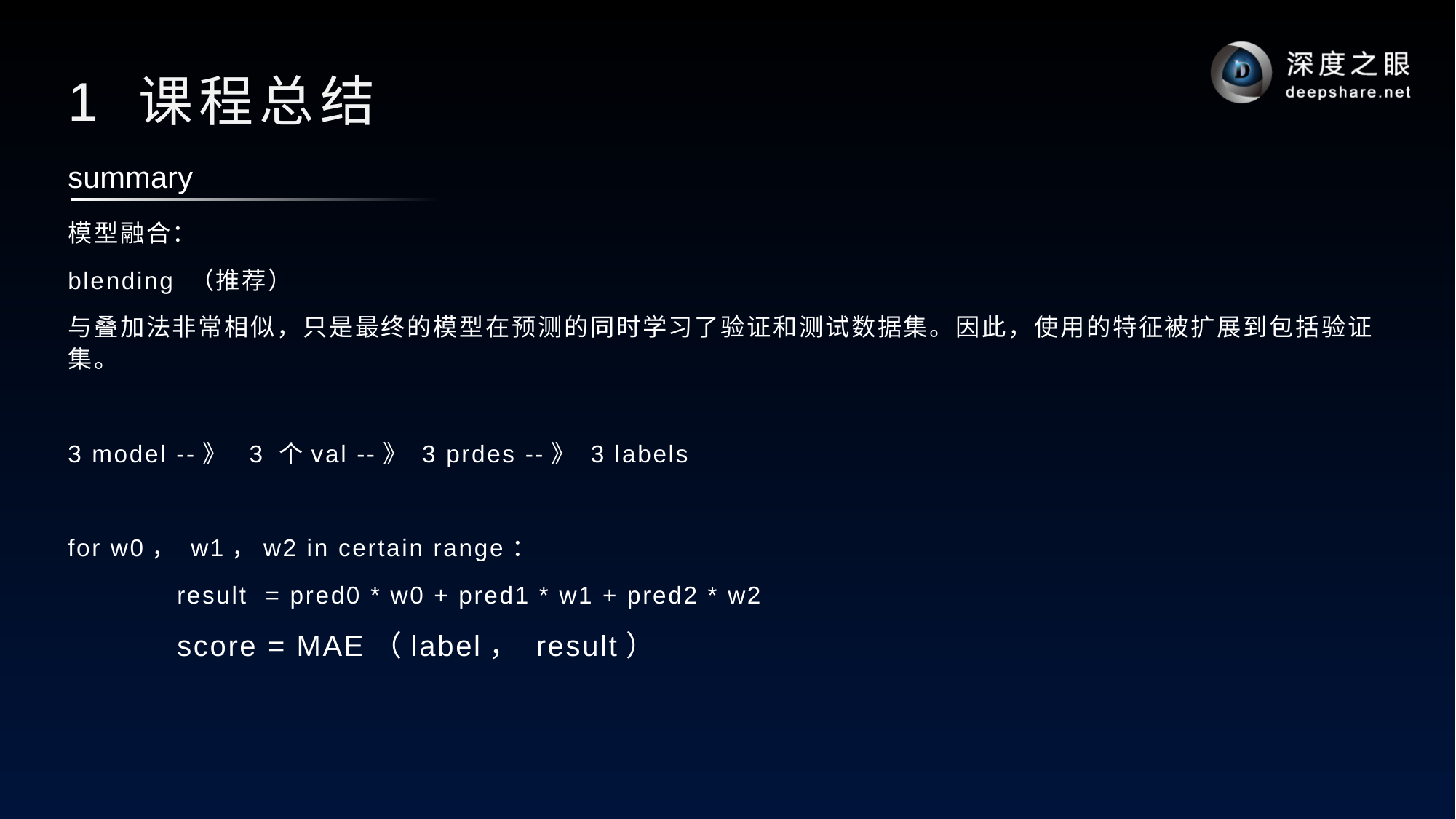

# 1 课程总结
summary
模型融合：
blending （推荐）
与叠加法非常相似，只是最终的模型在预测的同时学习了验证和测试数据集。因此，使用的特征被扩展到包括验证集。

3 model --》  3 个val --》 3 prdes --》 3 labels

for w0， w1，w2 in certain range：
	result  = pred0 * w0 + pred1 * w1 + pred2 * w2
	score = MAE（label， result）